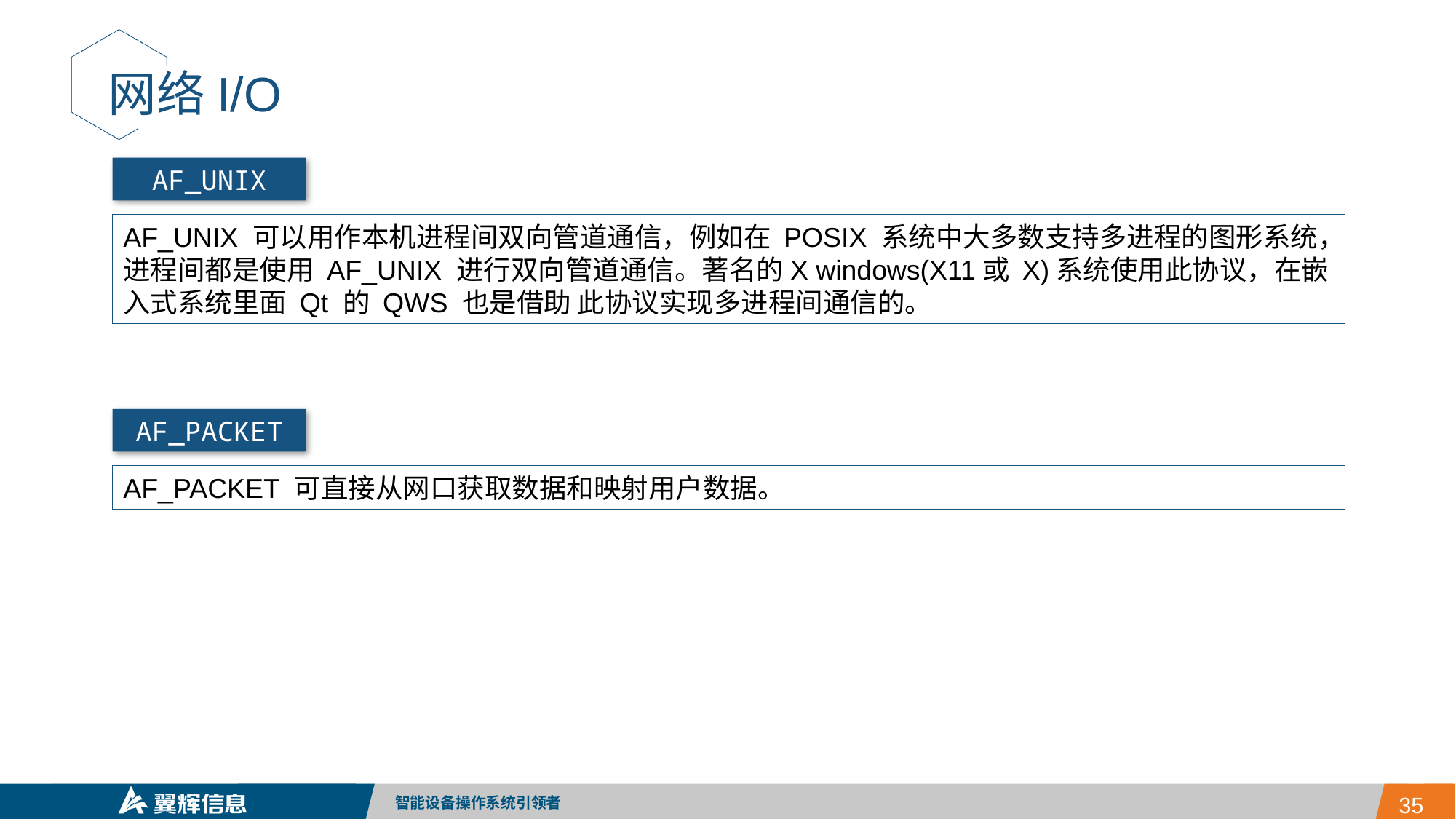

网络I/O
AF_UNIX
AF_UNIX 可以用作本机进程间双向管道通信，例如在 POSIX 系统中大多数支持多进程的图形系统，进程间都是使用 AF_UNIX 进行双向管道通信。著名的X windows(X11或 X)系统使用此协议，在嵌入式系统里面 Qt 的 QWS 也是借助 此协议实现多进程间通信的。
AF_PACKET
AF_PACKET 可直接从网口获取数据和映射用户数据。